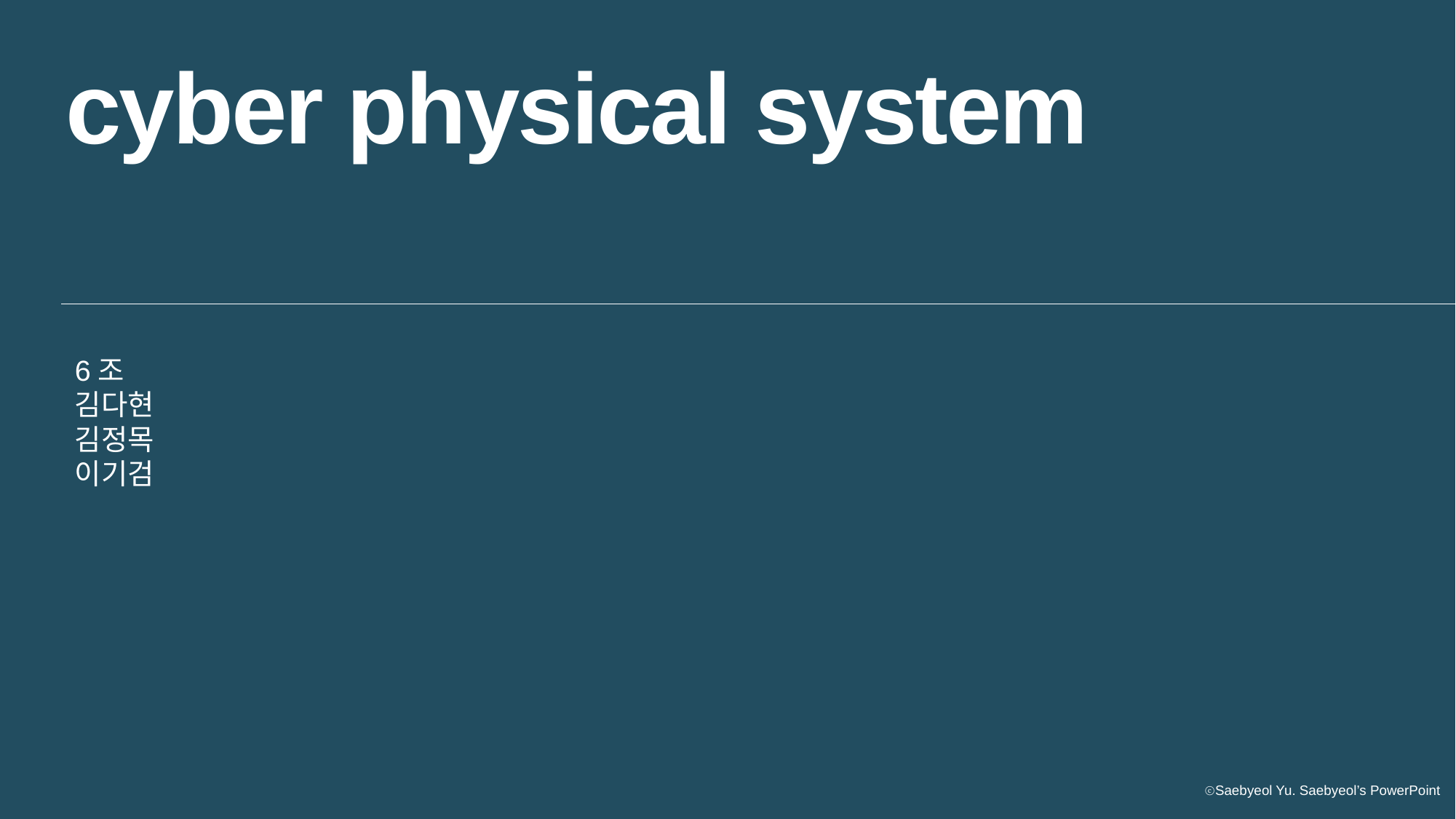

cyber physical system
6조
김다현
김정목
이기검